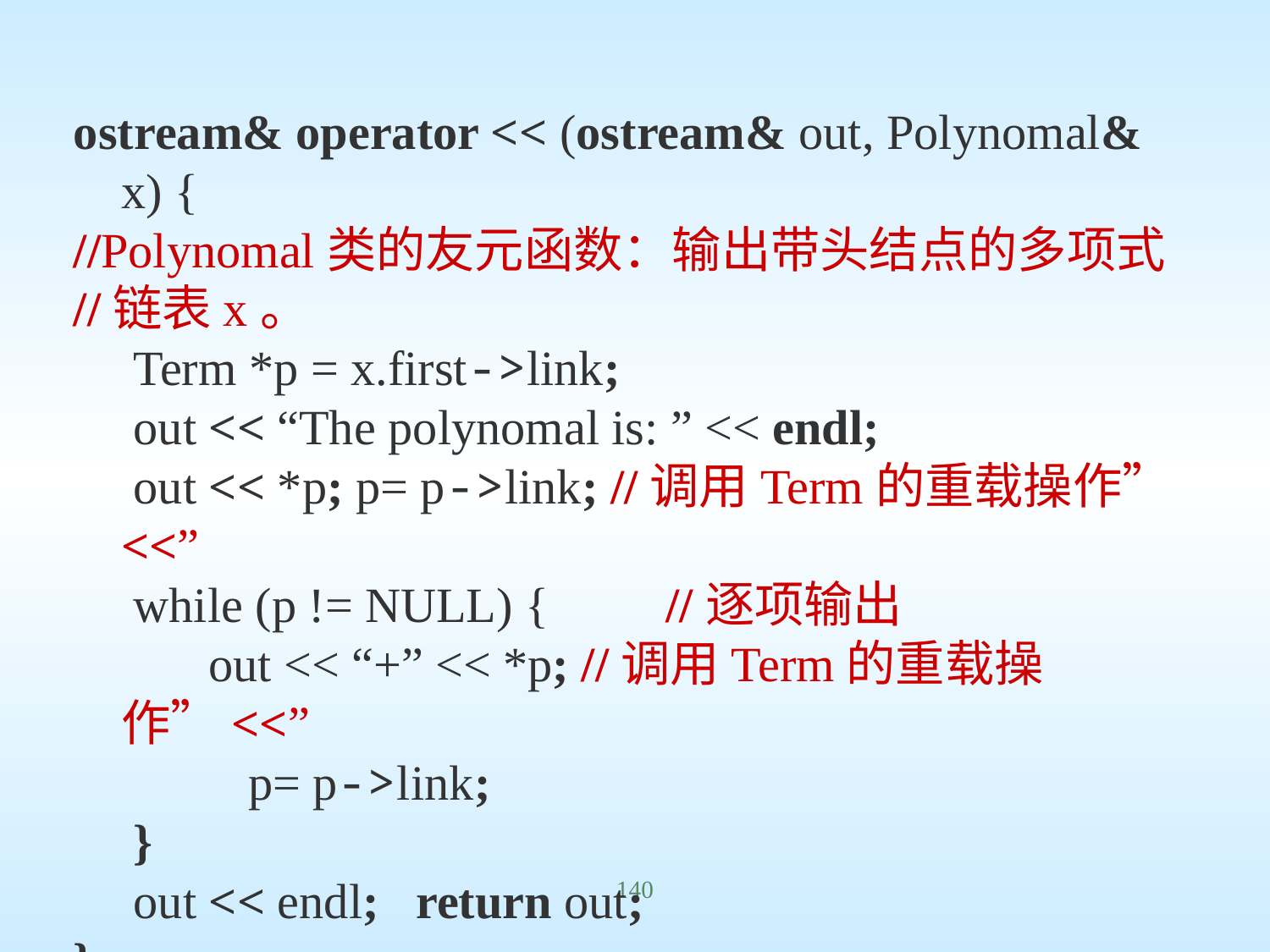

ostream& operator << (ostream& out, Polynomal& x) {
//Polynomal类的友元函数：输出带头结点的多项式
//链表x。
	 Term *p = x.first->link;
	 out << “The polynomal is: ” << endl;
 	 out << *p; p= p->link; //调用Term的重载操作”<<”
	 while (p != NULL) {	   //逐项输出
           out << “+” << *p; //调用Term的重载操作”<<”
		p= p->link;
	 }
	 out << endl;   return out;
};
140